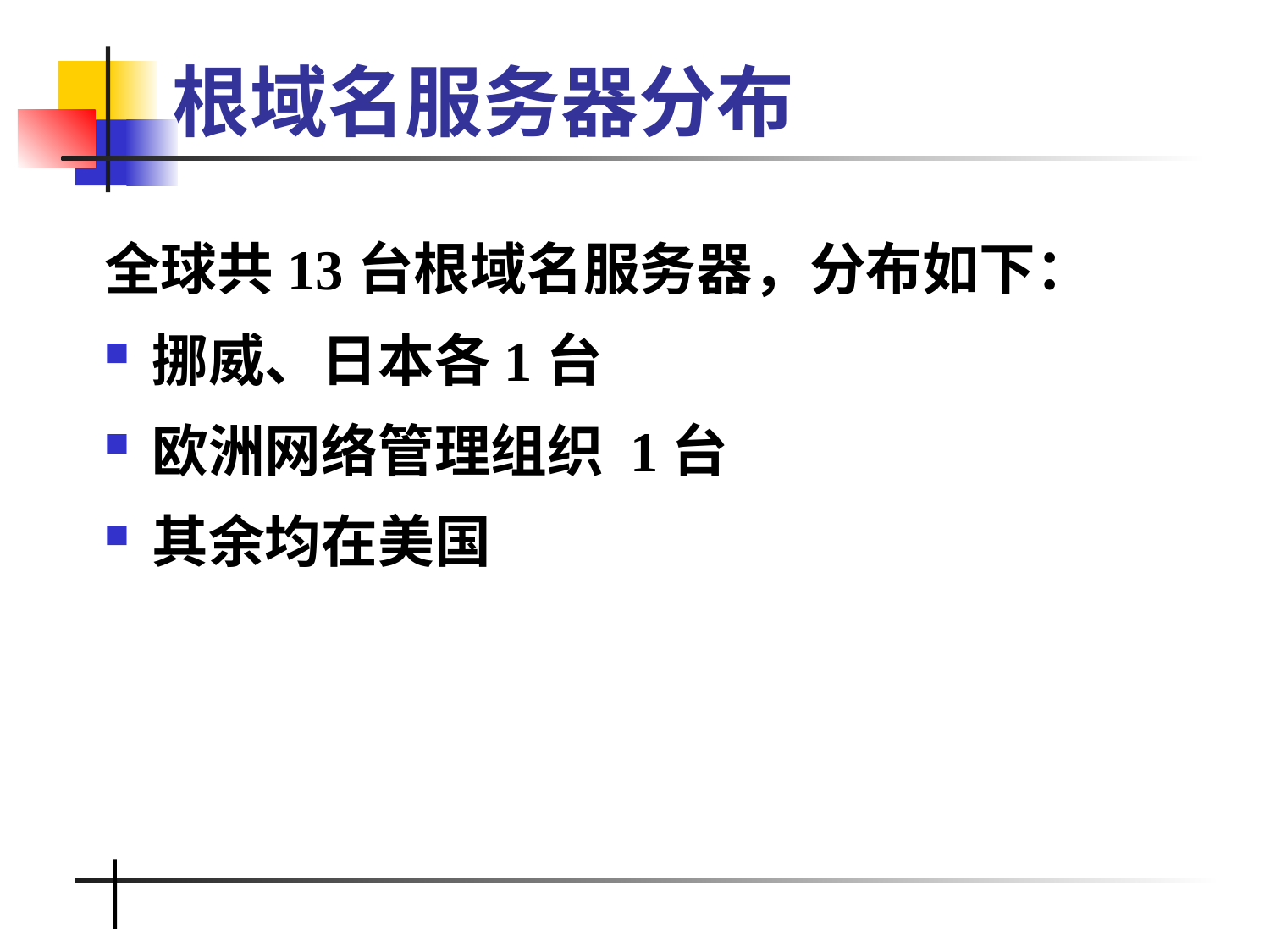

# 根域名服务器分布
全球共13台根域名服务器，分布如下：
挪威、日本各1台
欧洲网络管理组织 1台
其余均在美国